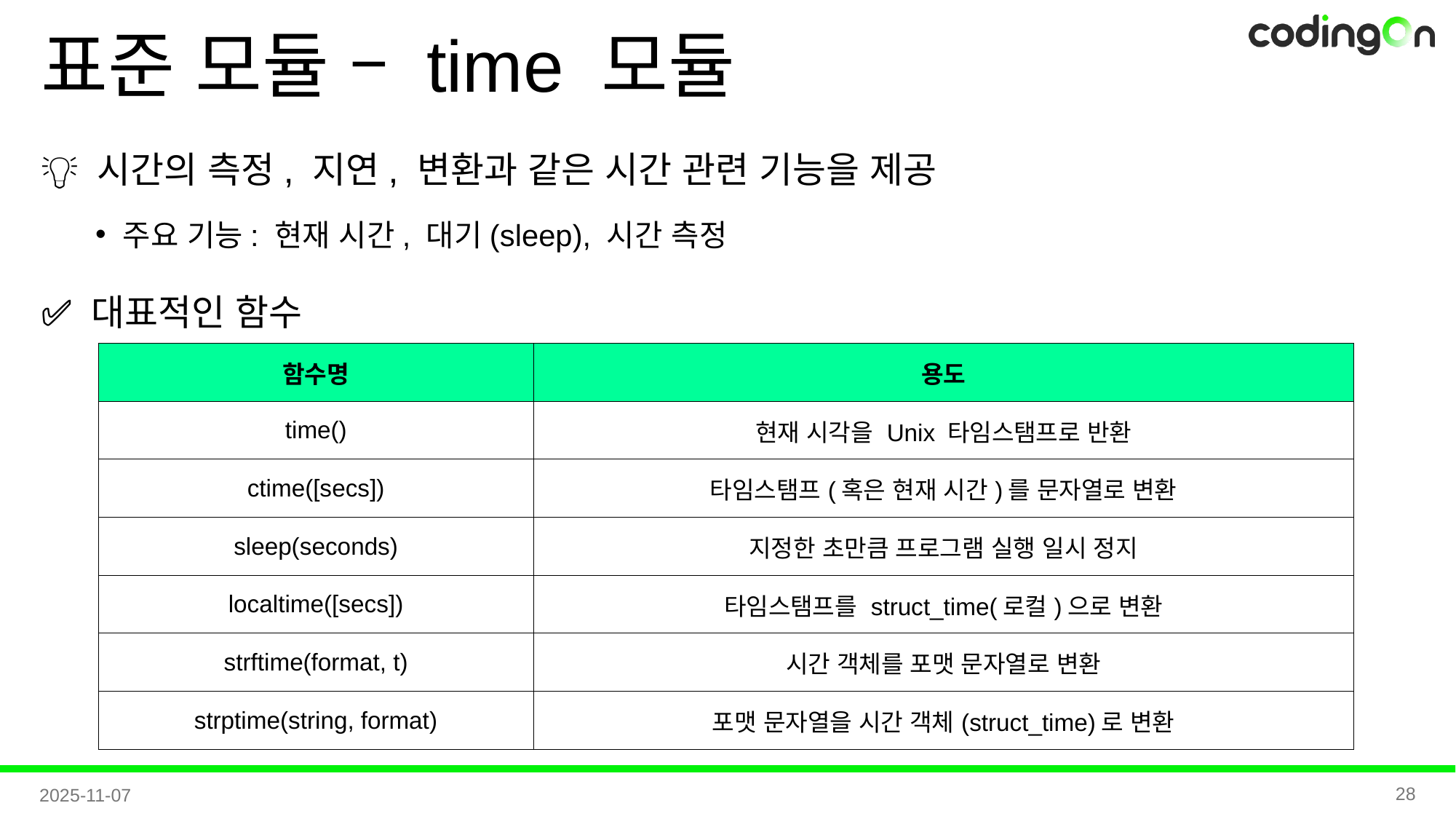

# 표준 모듈 – time 모듈
💡 시간의 측정, 지연, 변환과 같은 시간 관련 기능을 제공
주요 기능: 현재 시간, 대기(sleep), 시간 측정
✅ 대표적인 함수
| 함수명 | 용도 |
| --- | --- |
| time() | 현재 시각을 Unix 타임스탬프로 반환 |
| ctime([secs]) | 타임스탬프(혹은 현재 시간)를 문자열로 변환 |
| sleep(seconds) | 지정한 초만큼 프로그램 실행 일시 정지 |
| localtime([secs]) | 타임스탬프를 struct\_time(로컬)으로 변환 |
| strftime(format, t) | 시간 객체를 포맷 문자열로 변환 |
| strptime(string, format) | 포맷 문자열을 시간 객체(struct\_time)로 변환 |
28
2025-11-07